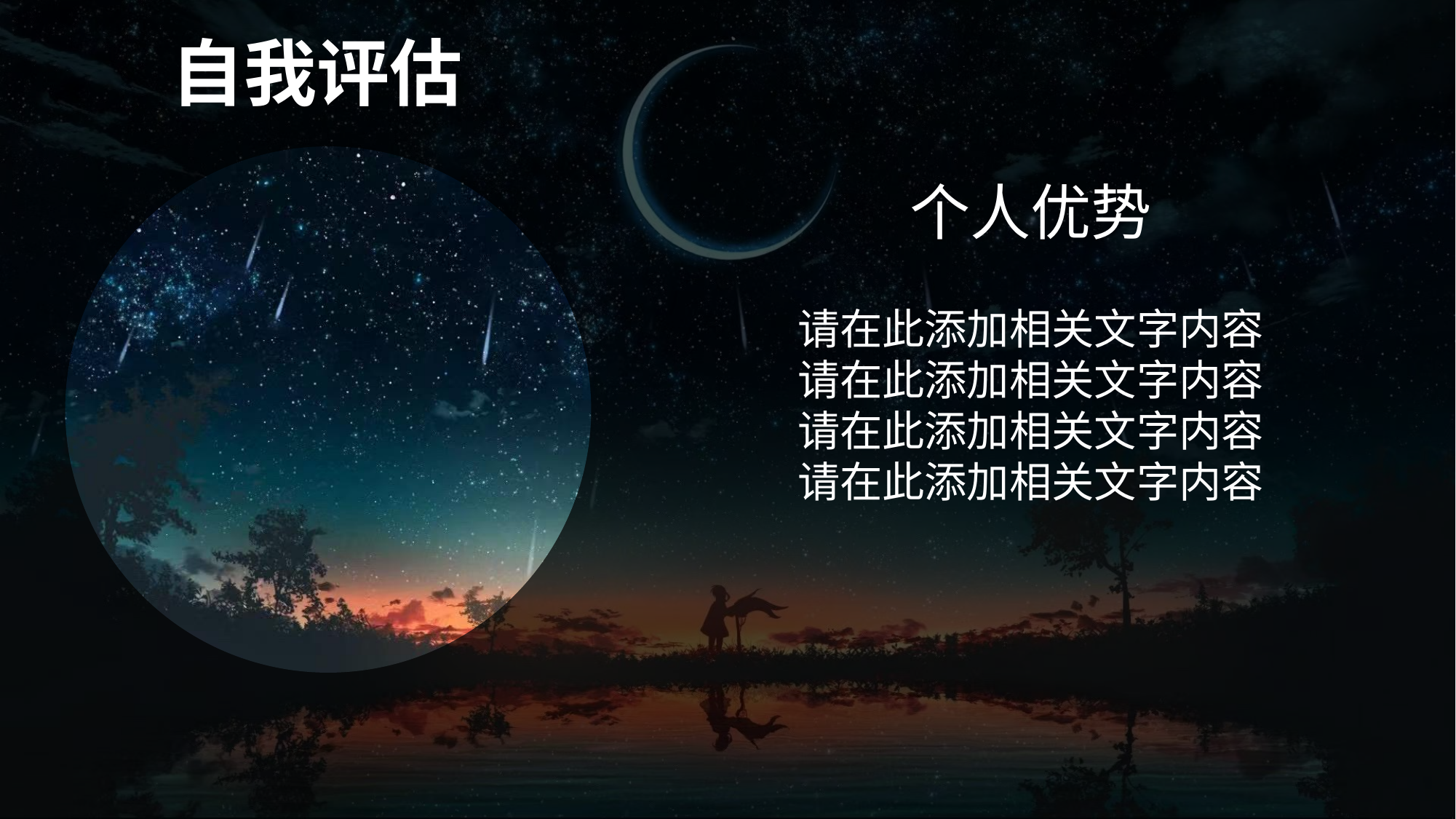

自我评估

个人优势

请在此添加相关文字内容
请在此添加相关文字内容
请在此添加相关文字内容
请在此添加相关文字内容